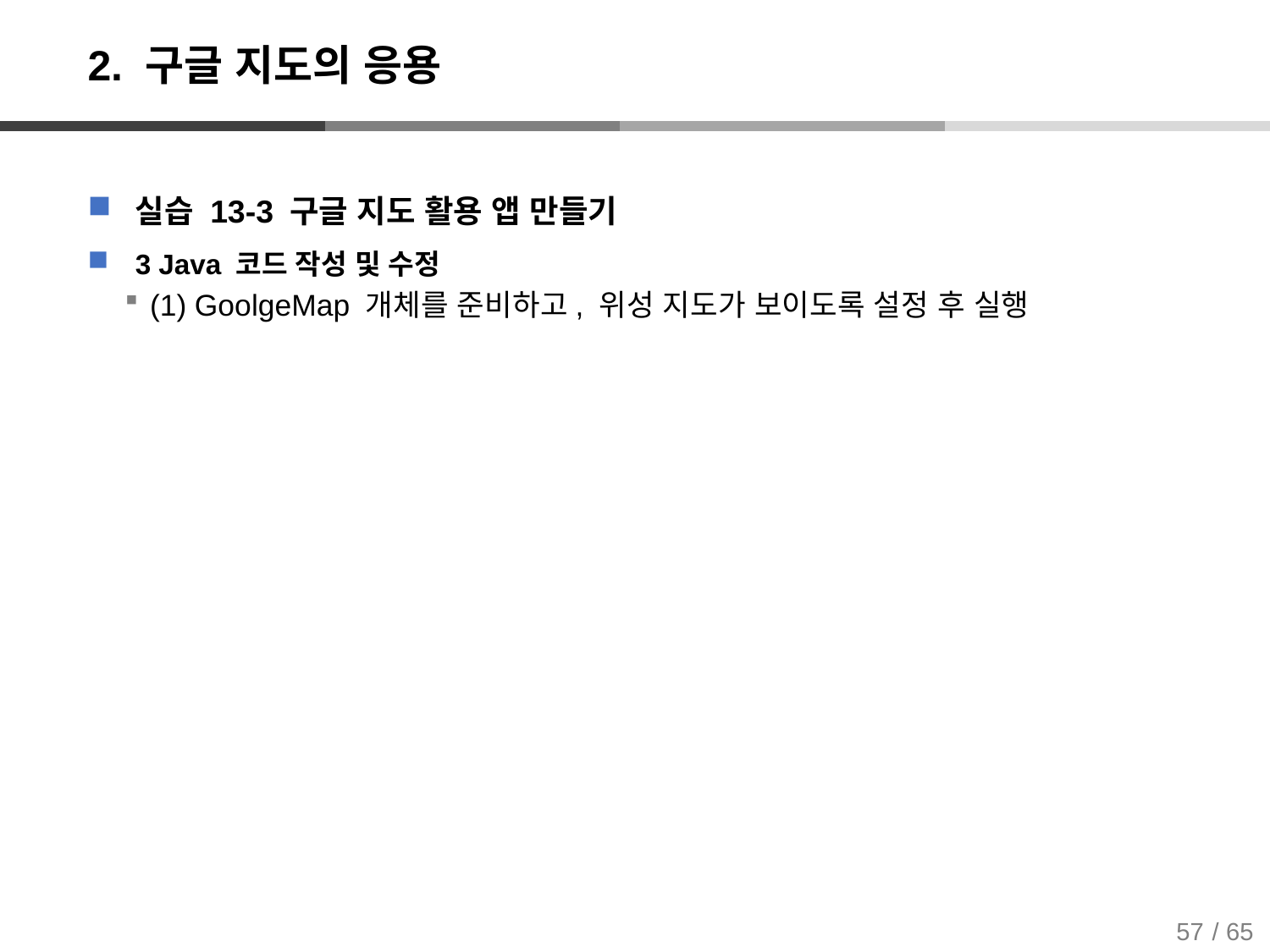

# 2. 구글 지도의 응용
실습 13-3 구글 지도 활용 앱 만들기
3 Java 코드 작성 및 수정
(1) GoolgeMap 개체를 준비하고, 위성 지도가 보이도록 설정 후 실행